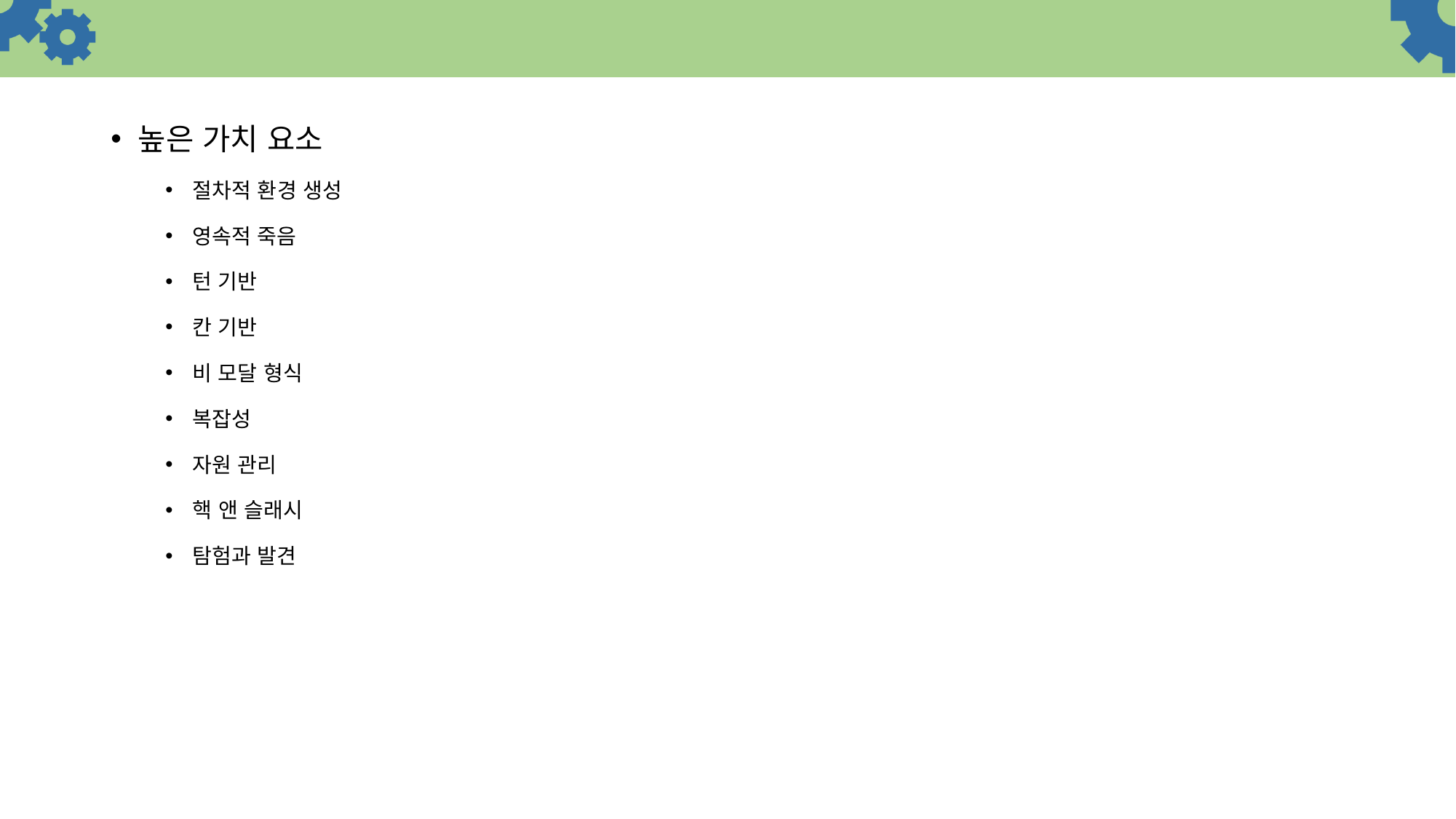

높은 가치 요소
절차적 환경 생성
영속적 죽음
턴 기반
칸 기반
비 모달 형식
복잡성
자원 관리
핵 앤 슬래시
탐험과 발견